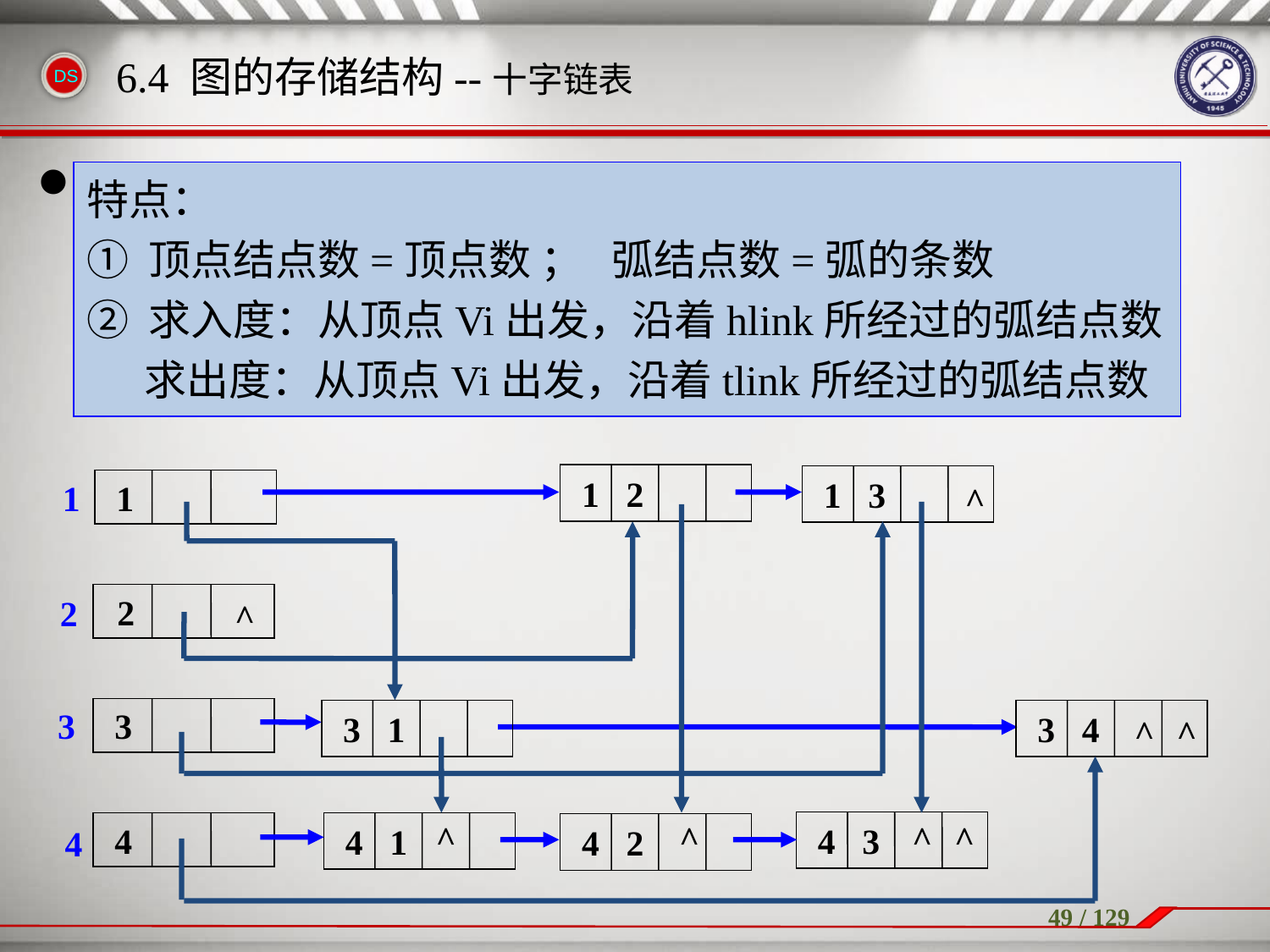

例
6.4 图的存储结构--十字链表
特点：
① 顶点结点数=顶点数 ；   弧结点数=弧的条数
② 求入度：从顶点Vi出发，沿着hlink所经过的弧结点数
     求出度：从顶点Vi出发，沿着tlink所经过的弧结点数

| tailvex | headvex | hlink | tlink |
| --- | --- | --- | --- |
弧结点
2
1

3
4
| vertex | firstin | firstout |
| --- | --- | --- |
顶点结点
 1   2
 1   3
 3   1
 3   4
 4   3
 4   1
 4   2

1
 1

2

2
3
 3

 4

4
^

^
^
^

^
^
^
^